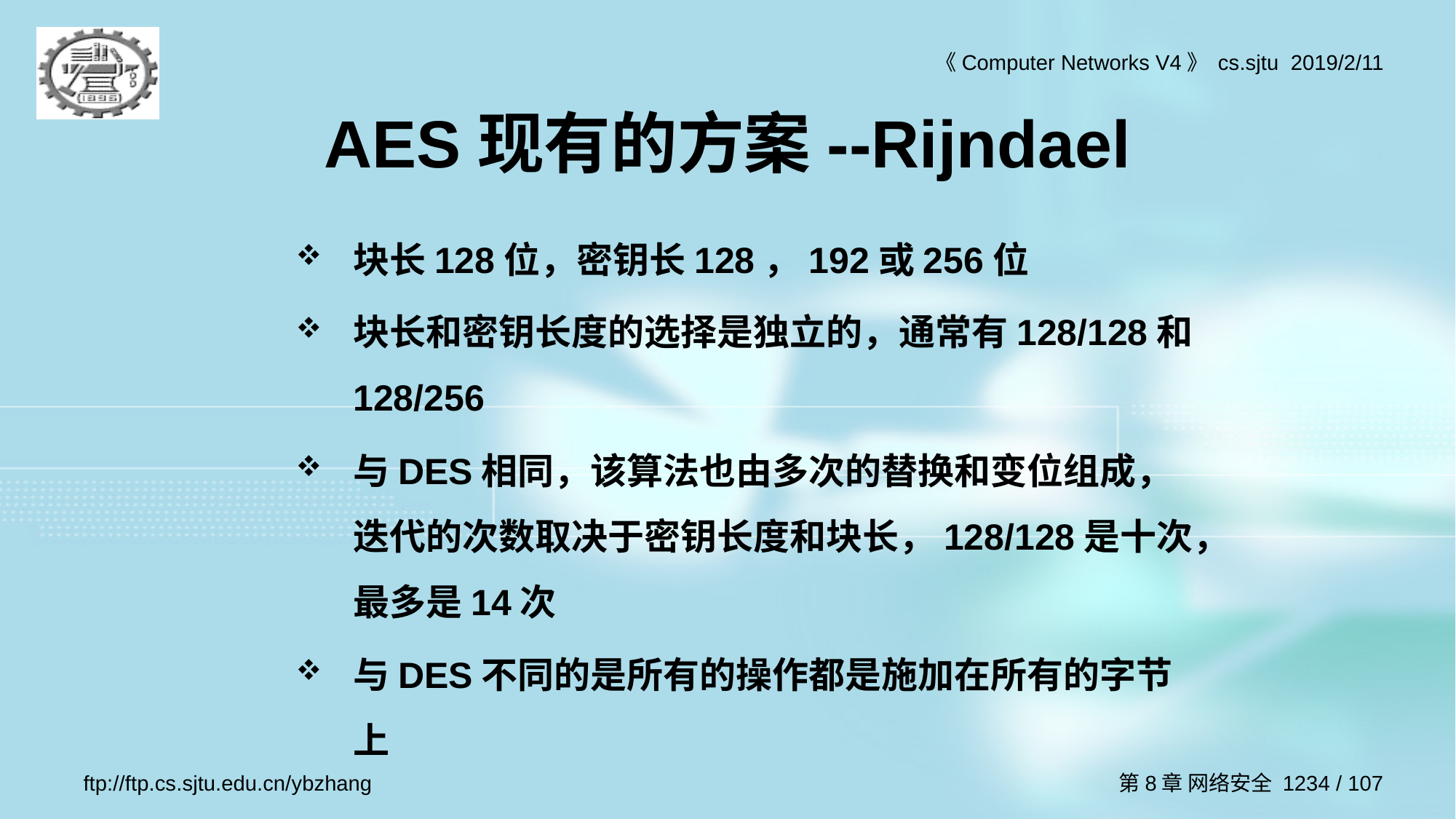

# AES现有的方案--Rijndael
块长128位，密钥长128，192或256位
块长和密钥长度的选择是独立的，通常有128/128和128/256
与DES相同，该算法也由多次的替换和变位组成，迭代的次数取决于密钥长度和块长，128/128是十次，最多是14次
与DES不同的是所有的操作都是施加在所有的字节上